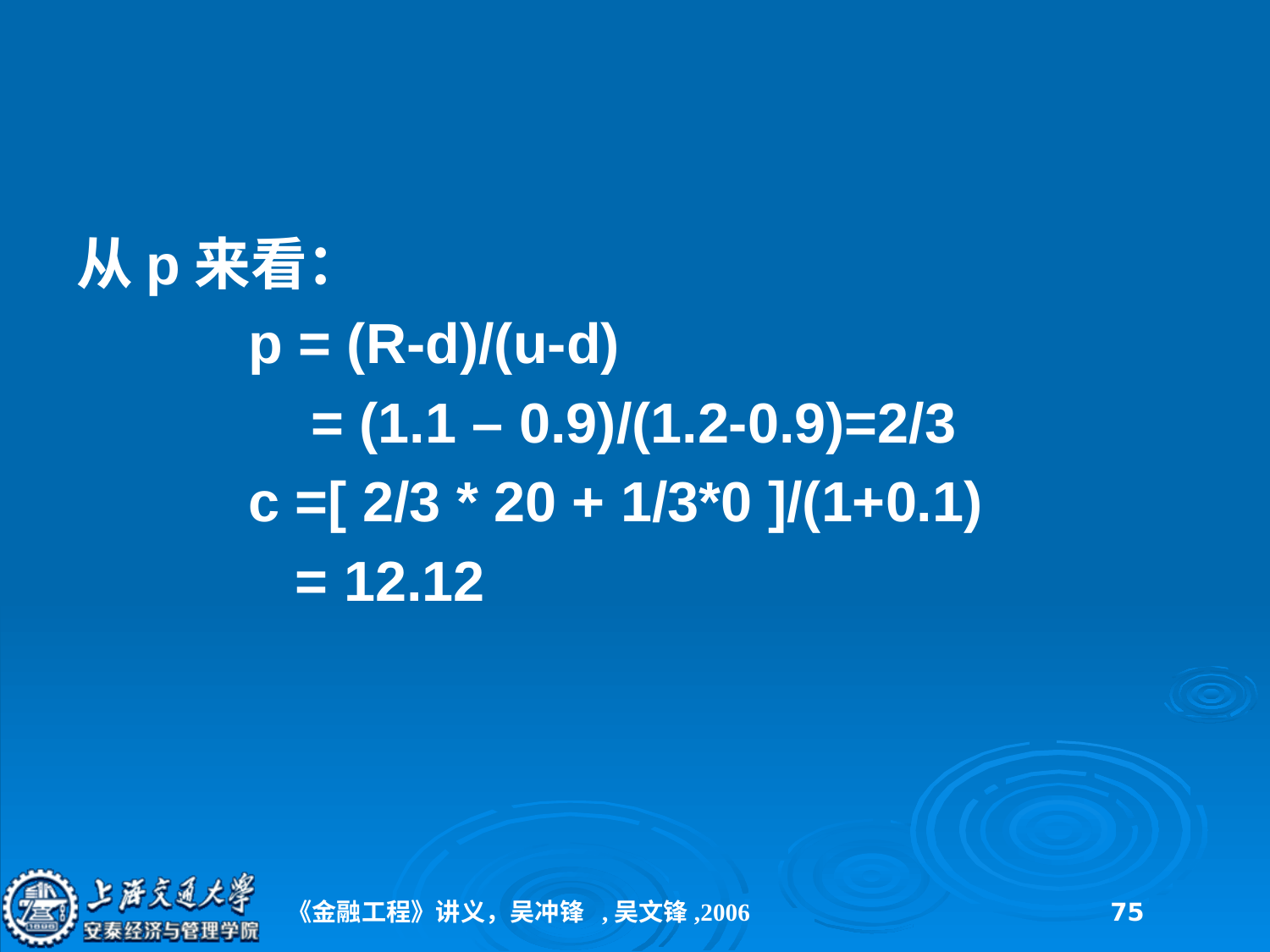

#
从p来看：
           p = (R-d)/(u-d)
               = (1.1 – 0.9)/(1.2-0.9)=2/3
           c =[ 2/3 * 20 + 1/3*0 ]/(1+0.1)
              = 12.12